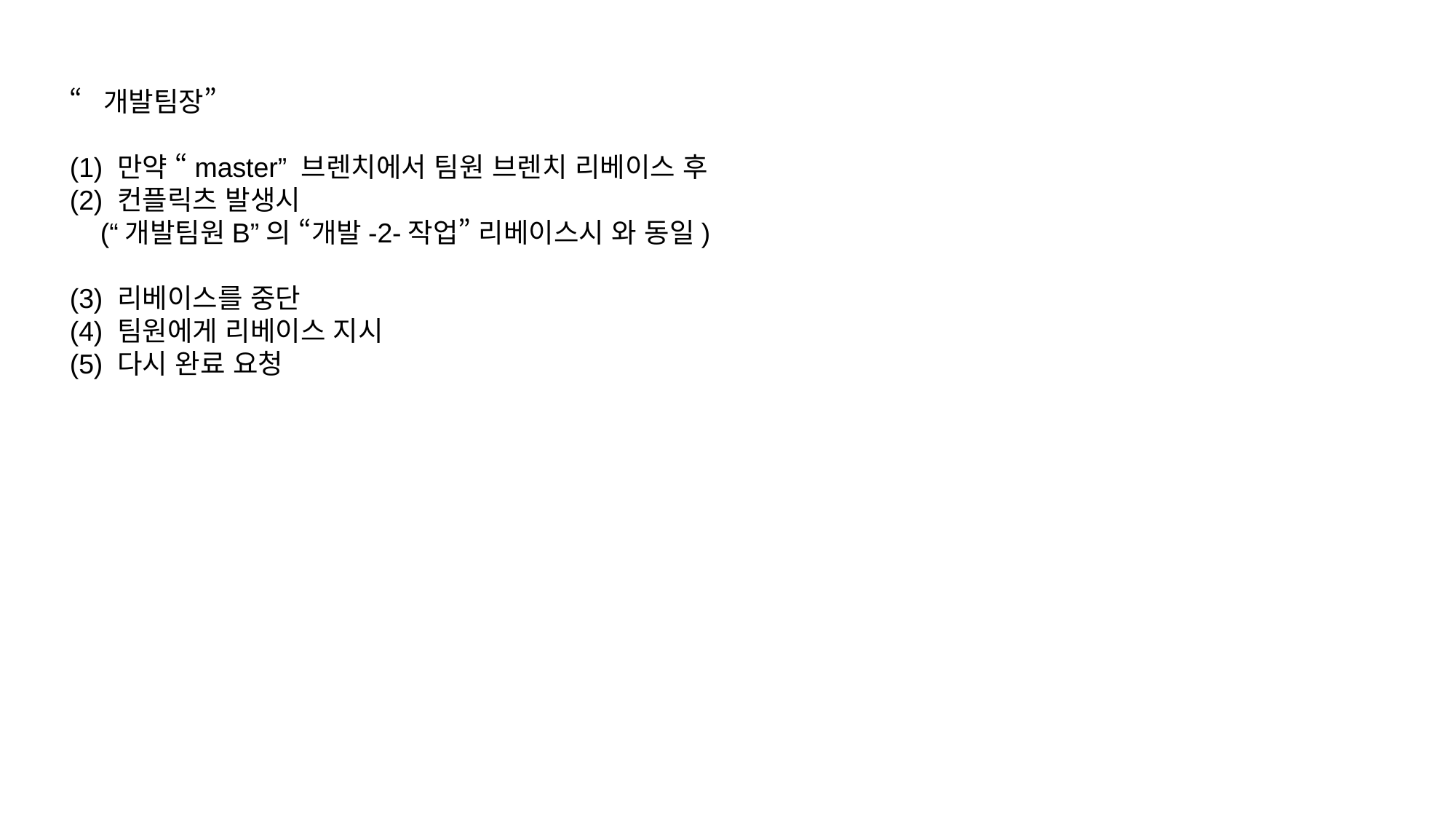

“개발팀장”

(1) 만약 “master” 브렌치에서 팀원 브렌치 리베이스 후
(2) 컨플릭츠 발생시
    (“개발팀원B”의 “개발-2-작업” 리베이스시 와 동일)

(3) 리베이스를 중단
(4) 팀원에게 리베이스 지시
(5) 다시 완료 요청